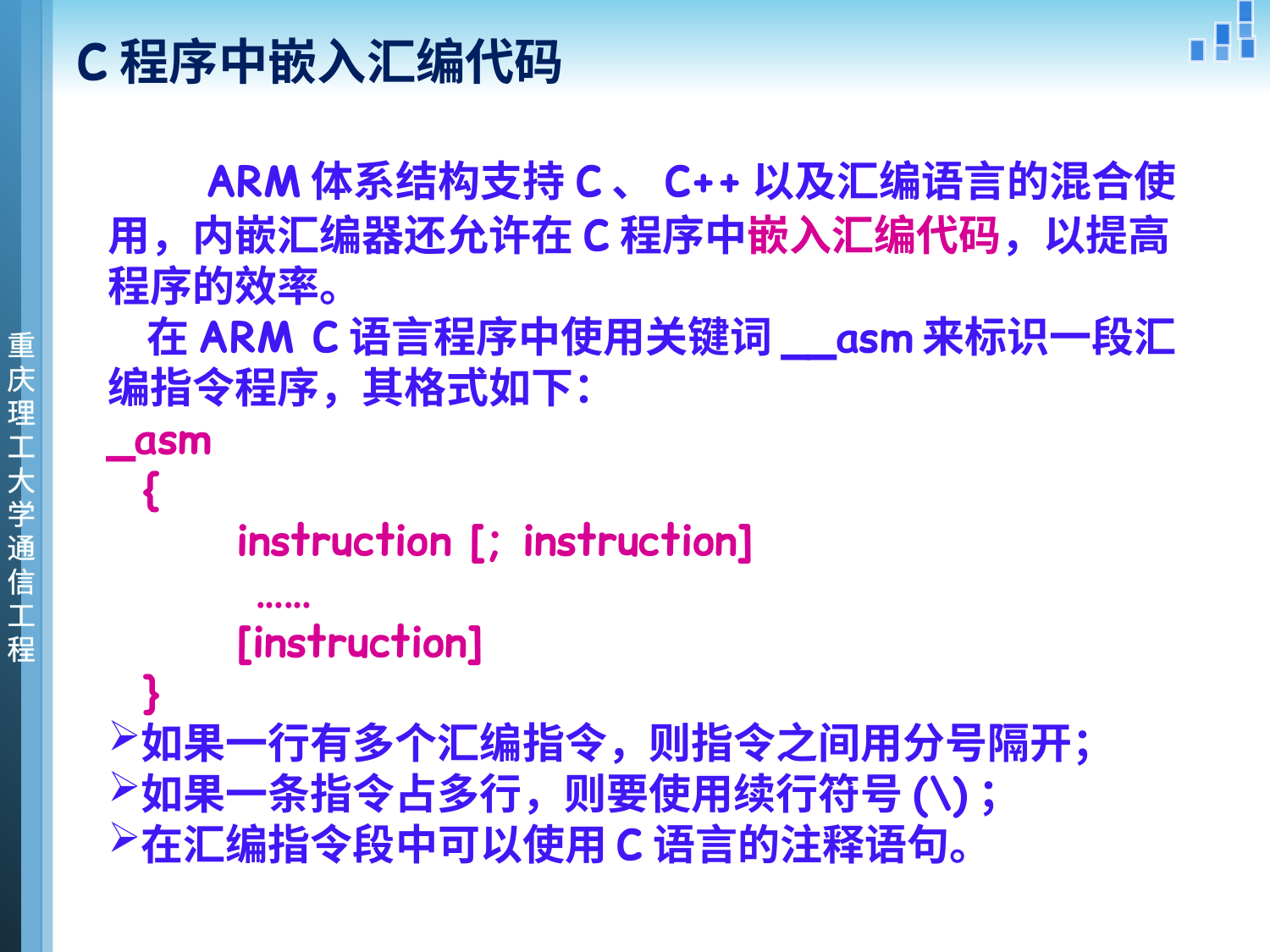

# C程序中嵌入汇编代码
    ARM体系结构支持C、C++以及汇编语言的混合使用，内嵌汇编器还允许在C程序中嵌入汇编代码，以提高程序的效率。
   在ARM C语言程序中使用关键词__asm来标识一段汇编指令程序，其格式如下：
_asm
  {
       instruction [; instruction]
        ……
       [instruction]
  }
如果一行有多个汇编指令，则指令之间用分号隔开；
如果一条指令占多行，则要使用续行符号(\)；
在汇编指令段中可以使用C语言的注释语句。